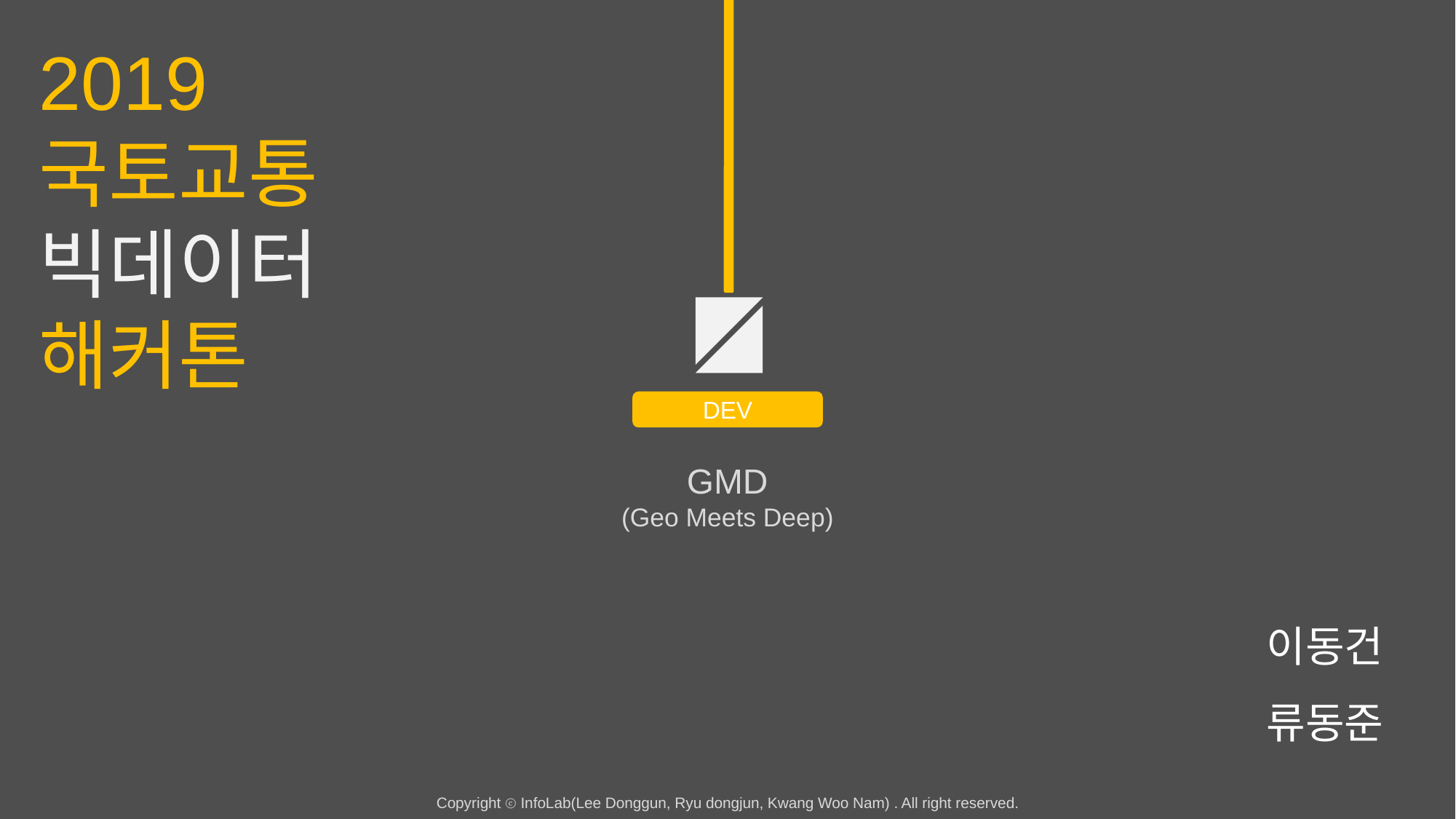

2019
국토교통
빅데이터
해커톤

DEV

GMD
(Geo Meets Deep)
이동건

류동준
Copyright ⓒ InfoLab(Lee Donggun, Ryu dongjun, Kwang Woo Nam) . All right reserved.